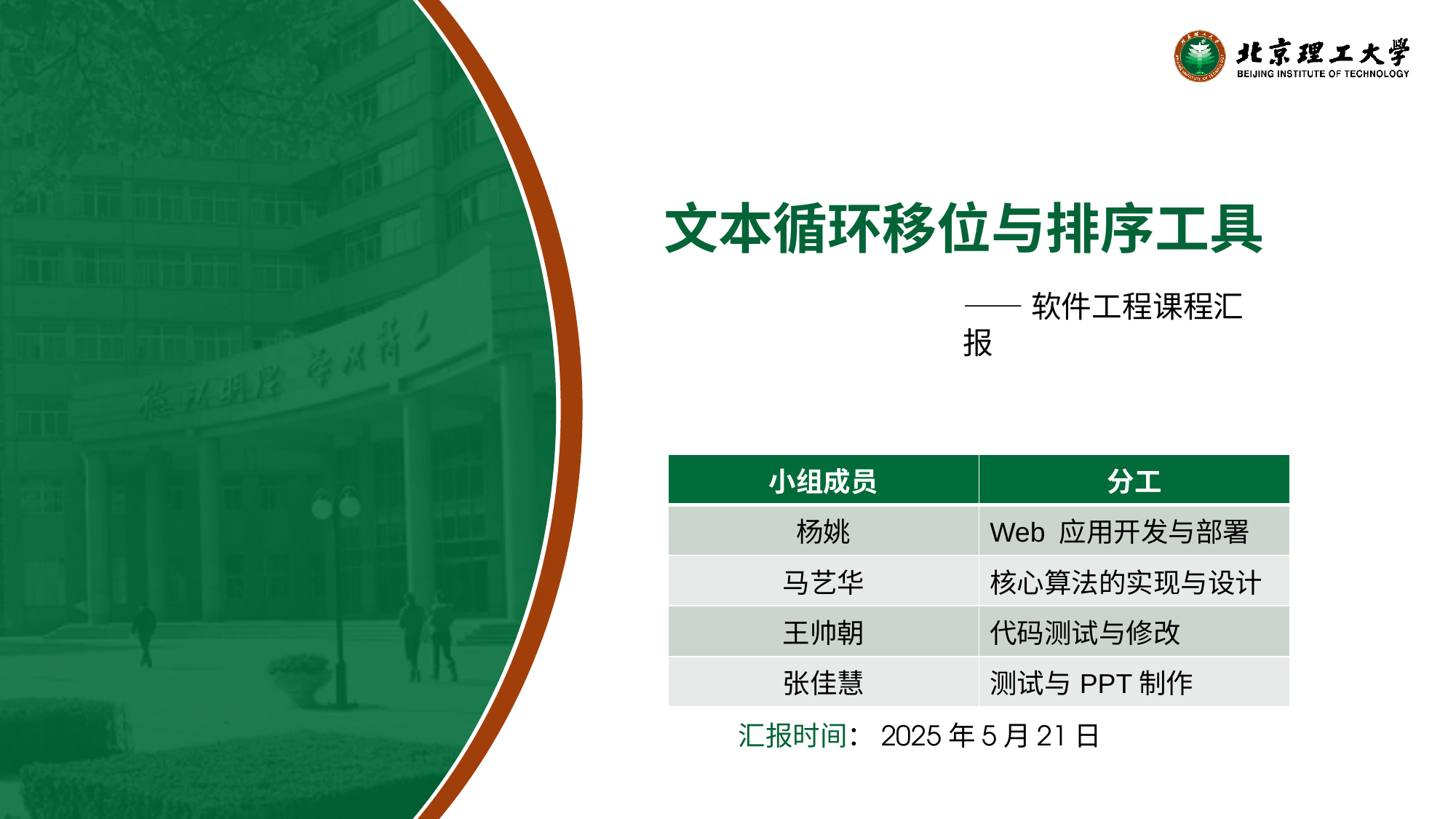

文本循环移位与排序工具
——软件工程课程汇报

| 小组成员 | 分工 |
| --- | --- |
| 杨姚 | Web 应用开发与部署 |
| 马艺华 | 核心算法的实现与设计 |
| 王帅朝 | 代码测试与修改 |
| 张佳慧 | 测试与PPT制作 |
汇报时间：2025年5月21日